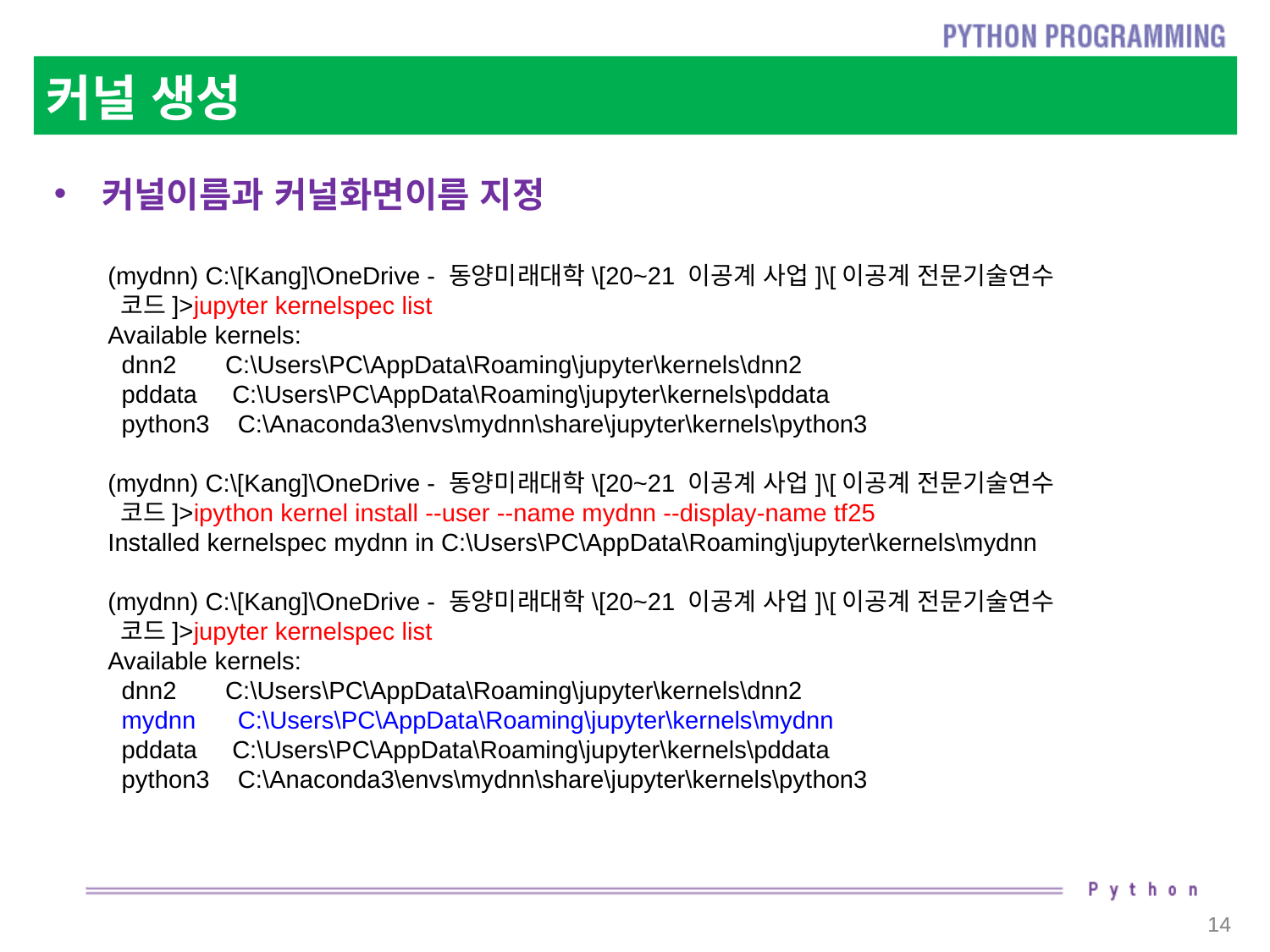

# 커널 생성
커널이름과 커널화면이름 지정
(mydnn) C:\[Kang]\OneDrive - 동양미래대학\[20~21 이공계 사업]\[이공계 전문기술연수
 코드]>jupyter kernelspec list
Available kernels:
  dnn2       C:\Users\PC\AppData\Roaming\jupyter\kernels\dnn2
  pddata     C:\Users\PC\AppData\Roaming\jupyter\kernels\pddata
  python3    C:\Anaconda3\envs\mydnn\share\jupyter\kernels\python3

(mydnn) C:\[Kang]\OneDrive - 동양미래대학\[20~21 이공계 사업]\[이공계 전문기술연수
 코드]>ipython kernel install --user --name mydnn --display-name tf25
Installed kernelspec mydnn in C:\Users\PC\AppData\Roaming\jupyter\kernels\mydnn

(mydnn) C:\[Kang]\OneDrive - 동양미래대학\[20~21 이공계 사업]\[이공계 전문기술연수
 코드]>jupyter kernelspec list
Available kernels:
  dnn2       C:\Users\PC\AppData\Roaming\jupyter\kernels\dnn2
  mydnn      C:\Users\PC\AppData\Roaming\jupyter\kernels\mydnn
  pddata     C:\Users\PC\AppData\Roaming\jupyter\kernels\pddata
  python3    C:\Anaconda3\envs\mydnn\share\jupyter\kernels\python3

14